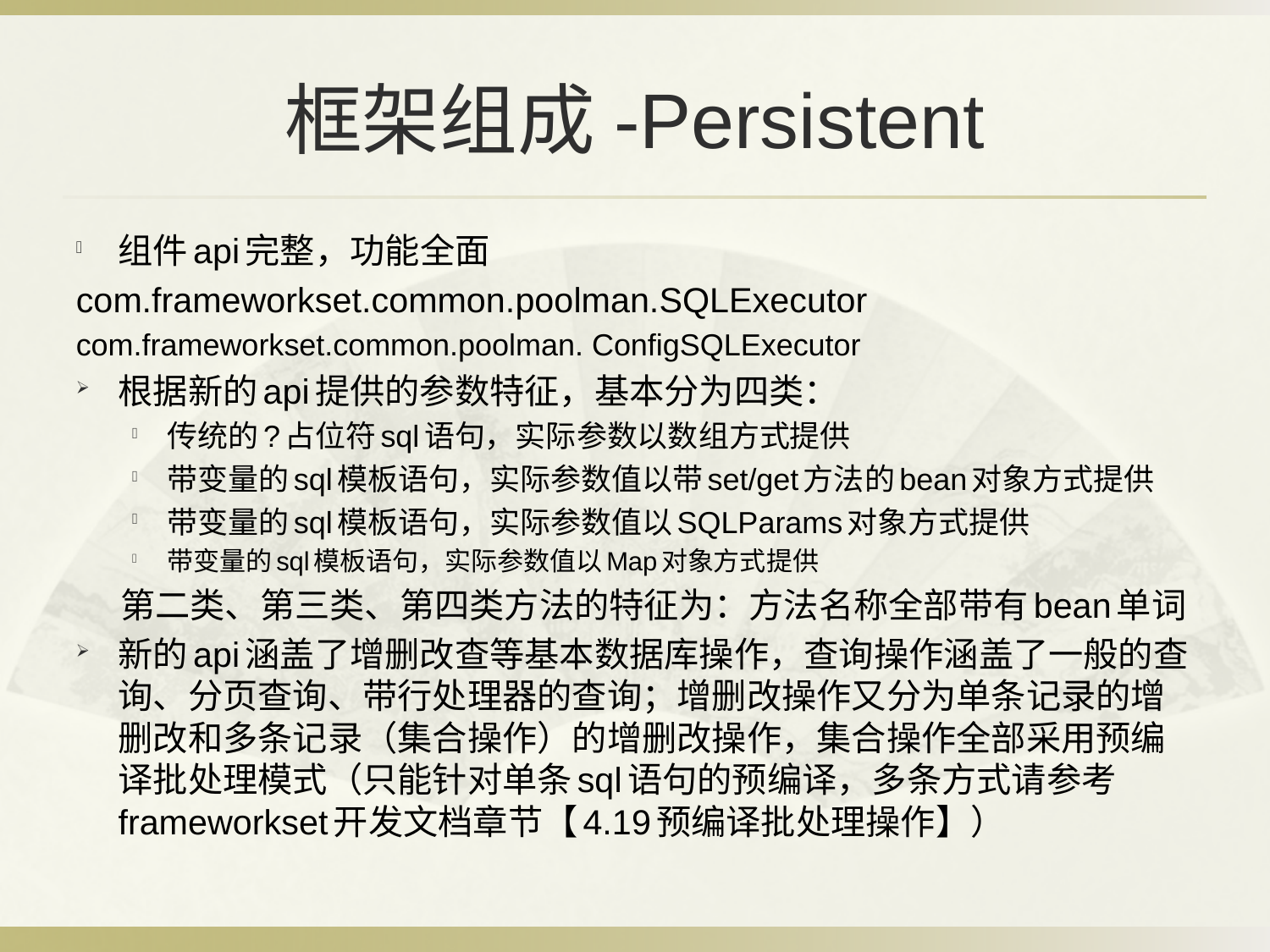

# 框架组成-Persistent
组件api完整，功能全面
com.frameworkset.common.poolman.SQLExecutor
com.frameworkset.common.poolman. ConfigSQLExecutor
根据新的api提供的参数特征，基本分为四类：
传统的?占位符sql语句，实际参数以数组方式提供
带变量的sql模板语句，实际参数值以带set/get方法的bean对象方式提供
带变量的sql模板语句，实际参数值以SQLParams对象方式提供
带变量的sql模板语句，实际参数值以Map对象方式提供
     第二类、第三类、第四类方法的特征为：方法名称全部带有bean单词
新的api涵盖了增删改查等基本数据库操作，查询操作涵盖了一般的查询、分页查询、带行处理器的查询；增删改操作又分为单条记录的增删改和多条记录（集合操作）的增删改操作，集合操作全部采用预编译批处理模式（只能针对单条sql语句的预编译，多条方式请参考frameworkset开发文档章节【4.19预编译批处理操作】）